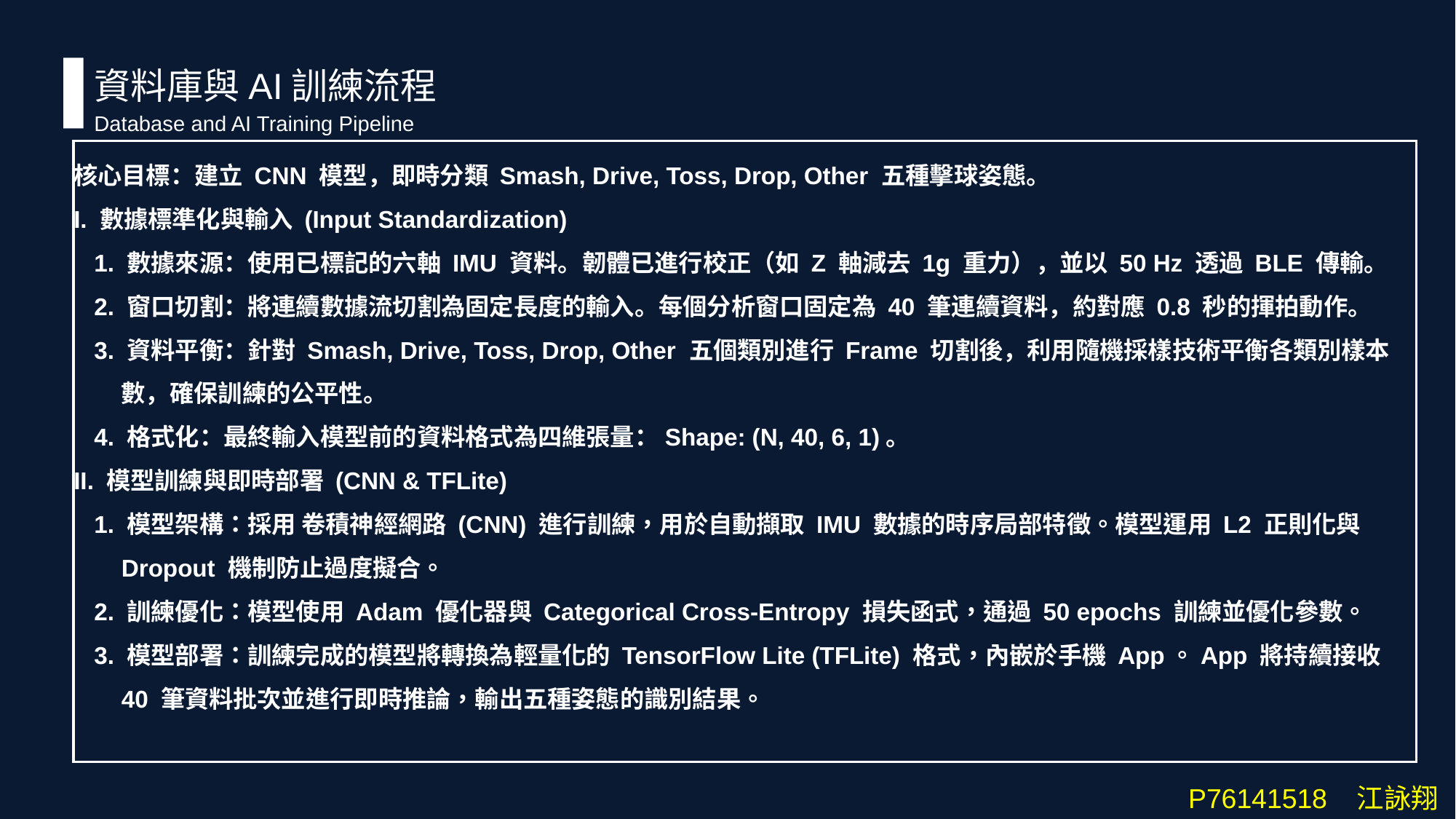

資料庫與AI訓練流程
Database and AI Training Pipeline
核心目標：建立 CNN 模型，即時分類 Smash, Drive, Toss, Drop, Other 五種擊球姿態。
I. 數據標準化與輸入 (Input Standardization)
1. 數據來源：使用已標記的六軸 IMU 資料。韌體已進行校正（如 Z 軸減去 1g 重力），並以 50 Hz 透過 BLE 傳輸。
2. 窗口切割：將連續數據流切割為固定長度的輸入。每個分析窗口固定為 40 筆連續資料，約對應 0.8 秒的揮拍動作。
3. 資料平衡：針對 Smash, Drive, Toss, Drop, Other 五個類別進行 Frame 切割後，利用隨機採樣技術平衡各類別樣本數，確保訓練的公平性。
4. 格式化：最終輸入模型前的資料格式為四維張量：Shape: (N, 40, 6, 1)。
II. 模型訓練與即時部署 (CNN & TFLite)
1. 模型架構：採用 卷積神經網路 (CNN) 進行訓練，用於自動擷取 IMU 數據的時序局部特徵。模型運用 L2 正則化與 Dropout 機制防止過度擬合。
2. 訓練優化：模型使用 Adam 優化器與 Categorical Cross-Entropy 損失函式，通過 50 epochs 訓練並優化參數。
3. 模型部署：訓練完成的模型將轉換為輕量化的 TensorFlow Lite (TFLite) 格式，內嵌於手機 App。App 將持續接收 40 筆資料批次並進行即時推論，輸出五種姿態的識別結果。

P76141518   江詠翔